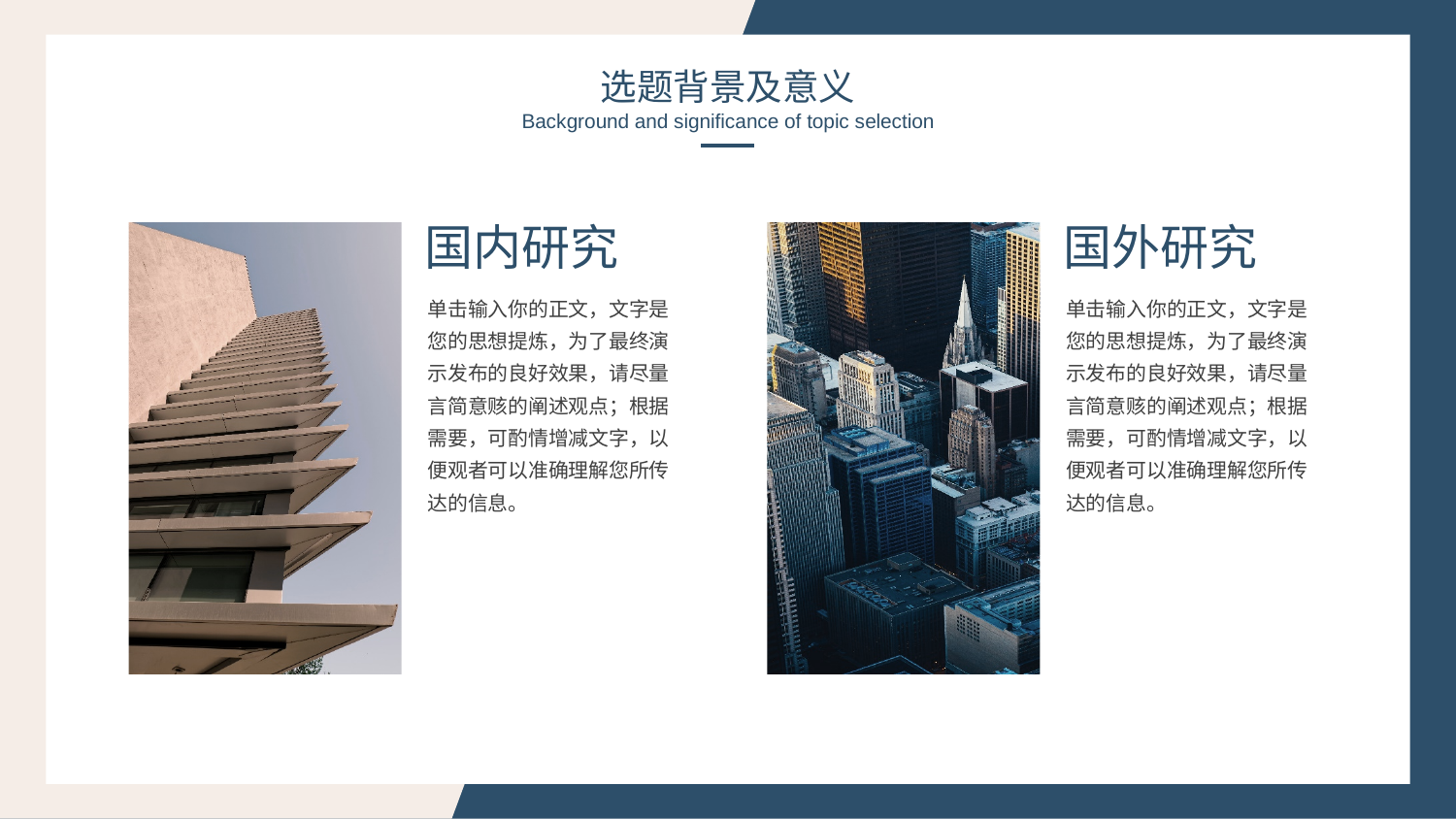

选题背景及意义
Background and significance of topic selection
国内研究
国外研究

单击输入你的正文，文字是您的思想提炼，为了最终演示发布的良好效果，请尽量言简意赅的阐述观点；根据需要，可酌情增减文字，以便观者可以准确理解您所传达的信息。
单击输入你的正文，文字是您的思想提炼，为了最终演示发布的良好效果，请尽量言简意赅的阐述观点；根据需要，可酌情增减文字，以便观者可以准确理解您所传达的信息。